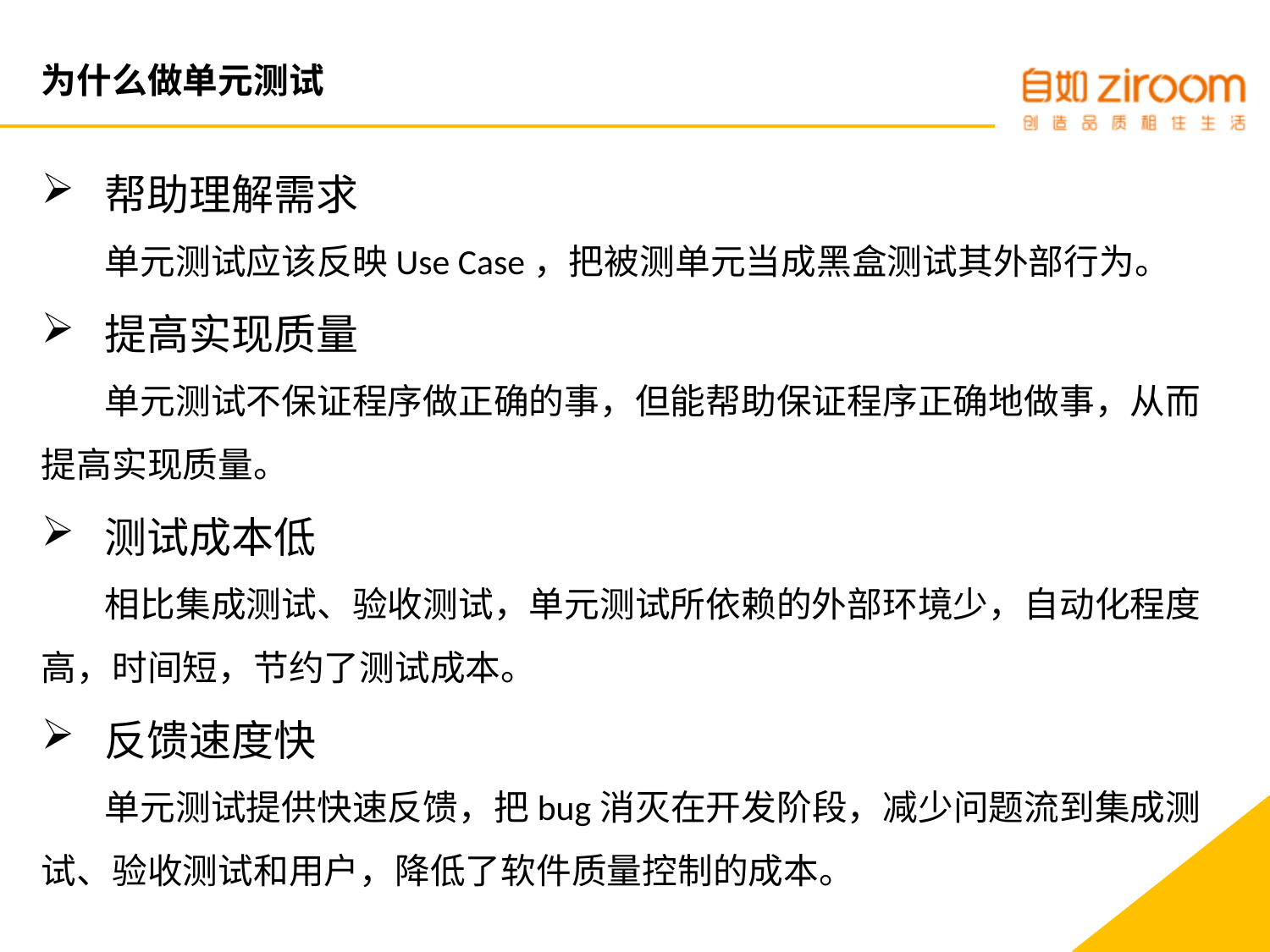

# 为什么做单元测试
帮助理解需求
单元测试应该反映Use Case，把被测单元当成黑盒测试其外部行为。
提高实现质量
单元测试不保证程序做正确的事，但能帮助保证程序正确地做事，从而提高实现质量。
测试成本低
相比集成测试、验收测试，单元测试所依赖的外部环境少，自动化程度高，时间短，节约了测试成本。
反馈速度快
单元测试提供快速反馈，把bug消灭在开发阶段，减少问题流到集成测试、验收测试和用户，降低了软件质量控制的成本。